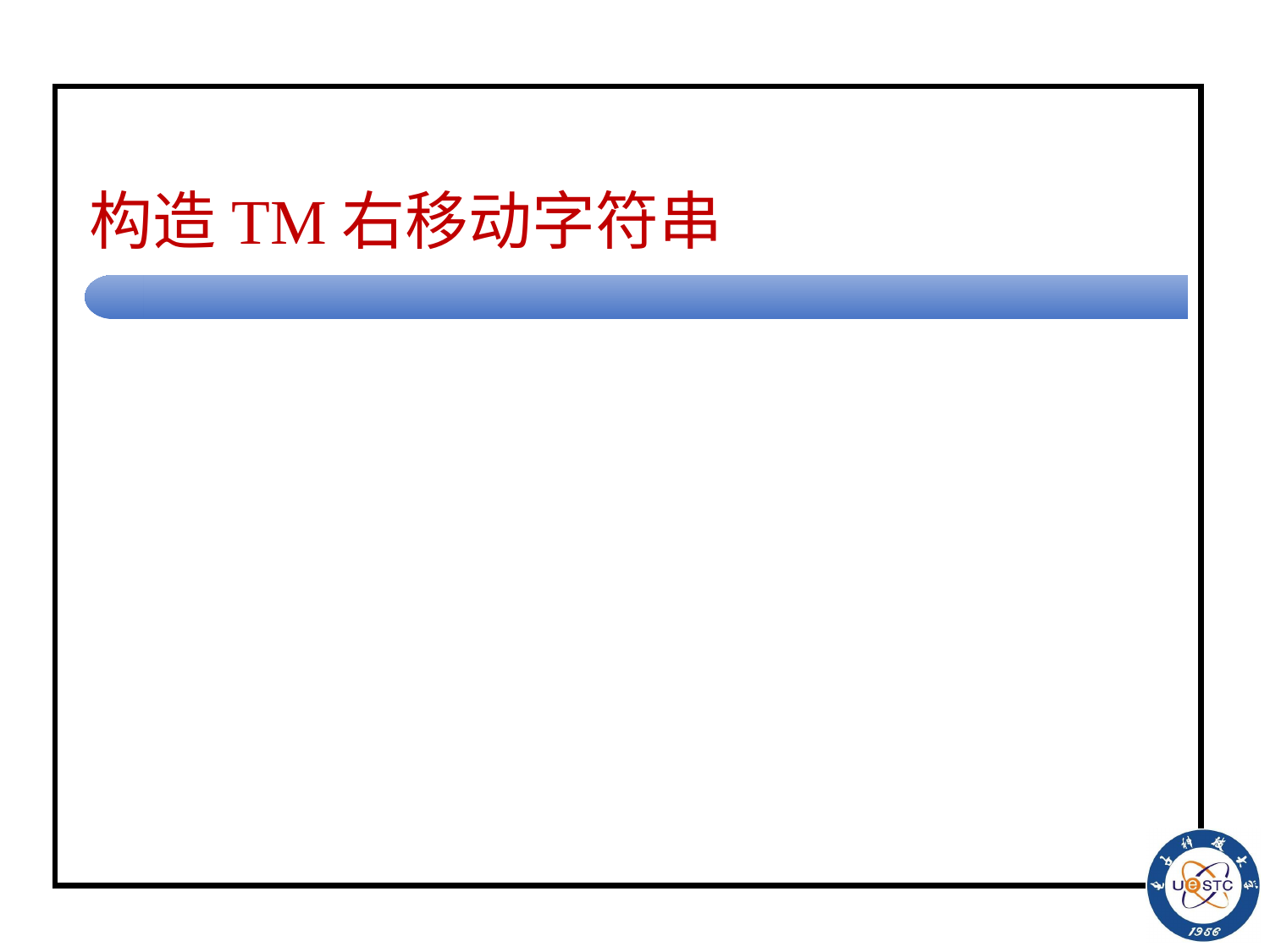

# 构造TM右移动字符串
(1) 扫描第一个符号, 并存储
<start, x, [q, x], B, R>
(2) 扫描第二个符号, 并存储
<[q, x], y, [q, x, y], B, R>
(3) 将x放在z位置, 将z存储
<[q, x, y], z, [q, y, z], x, R>
(4) 将倒数第二个符号放在右边空白单元, 将最后一个符号存储在状态中
<[q, x, y], B, [q, y], x, R>
(5) 将最后一个符号放在带上
<[q, x], B, end_move, x, R>
其中规则(3)需要重复多次使用。